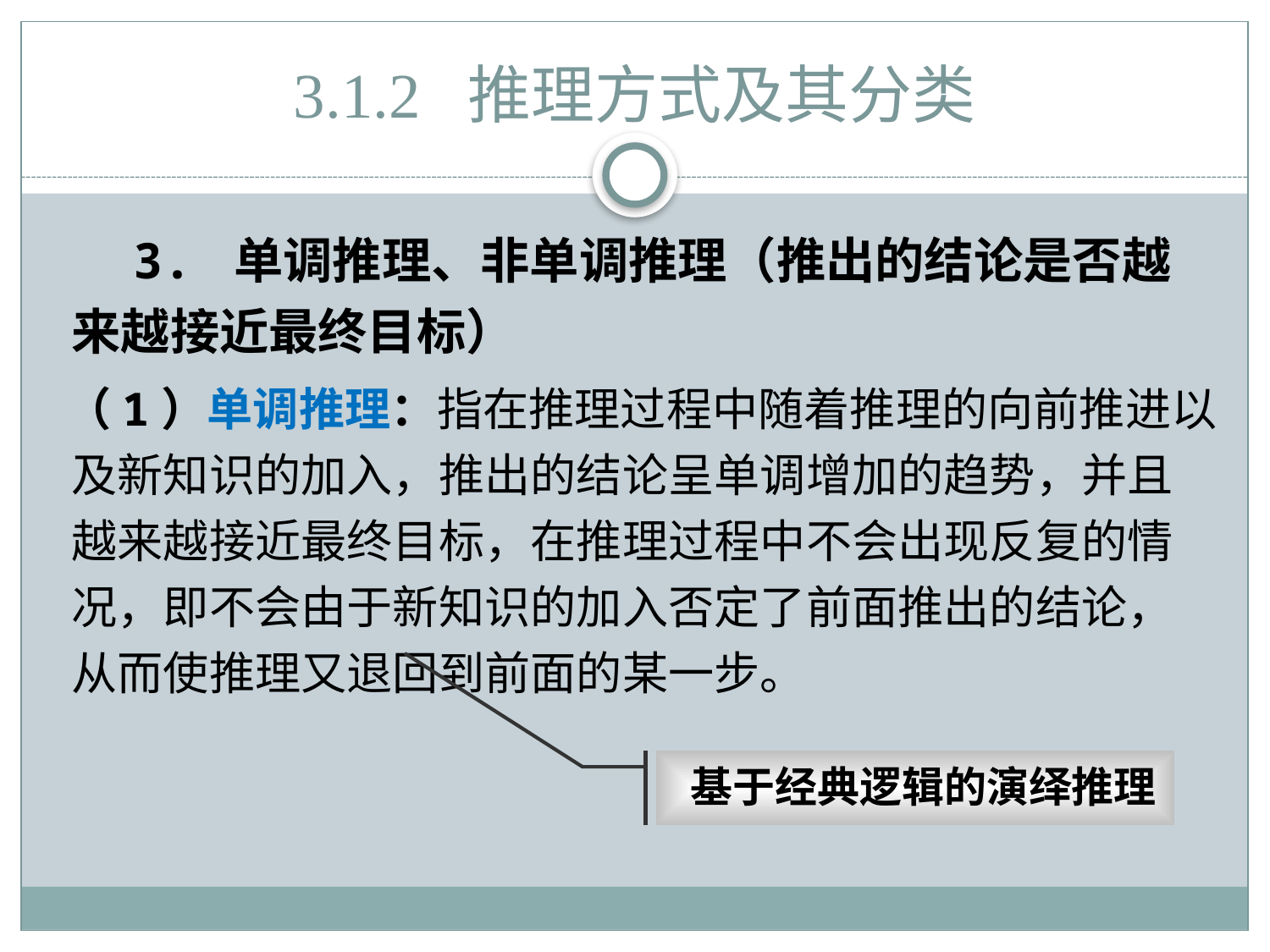

# 3.1.2  推理方式及其分类
12
   3. 单调推理、非单调推理（推出的结论是否越来越接近最终目标）
 （1）单调推理：指在推理过程中随着推理的向前推进以及新知识的加入，推出的结论呈单调增加的趋势，并且越来越接近最终目标，在推理过程中不会出现反复的情况，即不会由于新知识的加入否定了前面推出的结论，从而使推理又退回到前面的某一步。
 基于经典逻辑的演绎推理